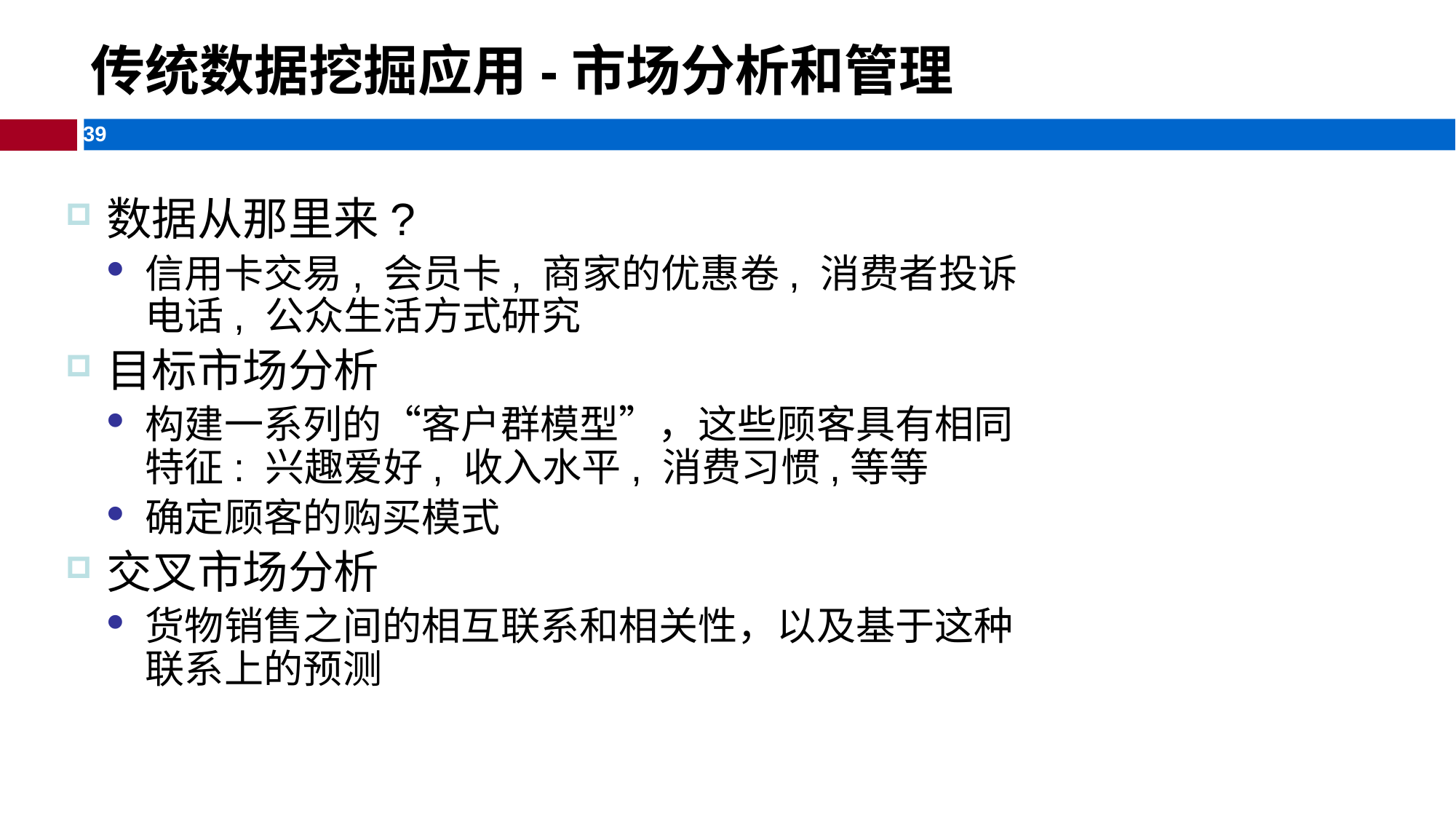

# 传统数据挖掘应用-市场分析和管理
数据从那里来?
信用卡交易, 会员卡, 商家的优惠卷, 消费者投诉电话, 公众生活方式研究
目标市场分析
构建一系列的“客户群模型”，这些顾客具有相同特征: 兴趣爱好, 收入水平, 消费习惯,等等
确定顾客的购买模式
交叉市场分析
货物销售之间的相互联系和相关性，以及基于这种联系上的预测